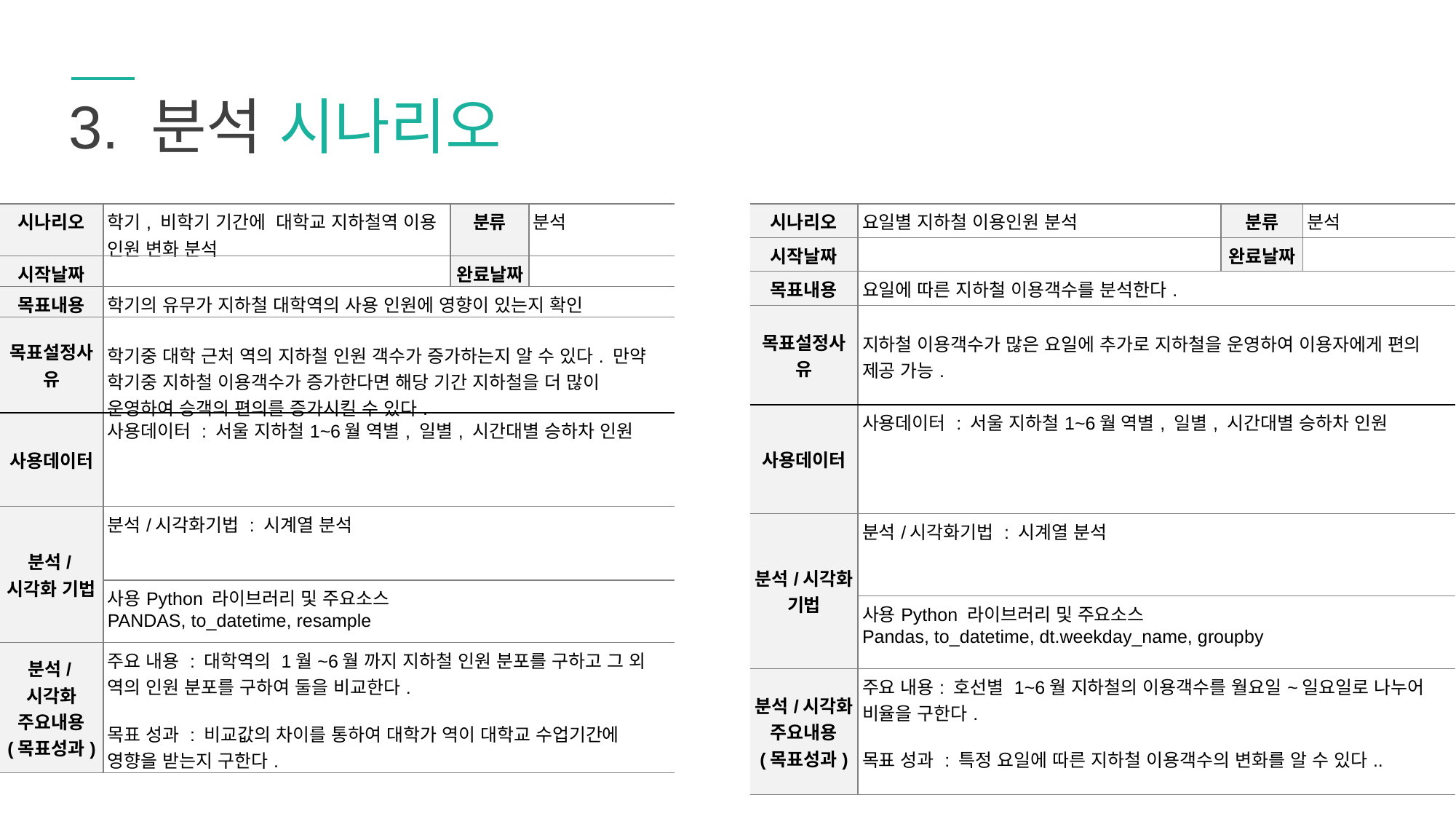

3. 분석 시나리오
| 시나리오 | 학기, 비학기 기간에 대학교 지하철역 이용 인원 변화 분석 | 분류 | 분석 |
| --- | --- | --- | --- |
| 시작날짜 |  | 완료날짜 |  |
| 목표내용 | 학기의 유무가 지하철 대학역의 사용 인원에 영향이 있는지 확인 |  |  |
| 목표설정사유 | 학기중 대학 근처 역의 지하철 인원 객수가 증가하는지 알 수 있다. 만약 학기중 지하철 이용객수가 증가한다면 해당 기간 지하철을 더 많이 운영하여 승객의 편의를 증가시킬 수 있다. |  |  |
| 사용데이터 | 사용데이터 : 서울 지하철1~6월 역별, 일별, 시간대별 승하차 인원 |  |  |
| 분석/시각화 기법 | 분석/시각화기법 : 시계열 분석 |  |  |
|  | 사용Python 라이브러리 및 주요소스 PANDAS, to\_datetime, resample |  |  |
| 분석/시각화 주요내용 (목표성과) | 주요 내용 : 대학역의 1월~6월 까지 지하철 인원 분포를 구하고 그 외 역의 인원 분포를 구하여 둘을 비교한다. 목표 성과 : 비교값의 차이를 통하여 대학가 역이 대학교 수업기간에 영향을 받는지 구한다. |  |  |
| 시나리오 | 요일별 지하철 이용인원 분석 | 분류 | 분석 |
| --- | --- | --- | --- |
| 시작날짜 |  | 완료날짜 |  |
| 목표내용 | 요일에 따른 지하철 이용객수를 분석한다. |  |  |
| 목표설정사유 | 지하철 이용객수가 많은 요일에 추가로 지하철을 운영하여 이용자에게 편의 제공 가능. |  |  |
| 사용데이터 | 사용데이터 : 서울 지하철1~6월 역별, 일별, 시간대별 승하차 인원 |  |  |
| 분석/시각화 기법 | 분석/시각화기법 : 시계열 분석 |  |  |
|  | 사용Python 라이브러리 및 주요소스 Pandas, to\_datetime, dt.weekday\_name, groupby |  |  |
| 분석/시각화 주요내용 (목표성과) | 주요 내용: 호선별 1~6월 지하철의 이용객수를 월요일~일요일로 나누어 비율을 구한다. 목표 성과 : 특정 요일에 따른 지하철 이용객수의 변화를 알 수 있다.. |  |  |